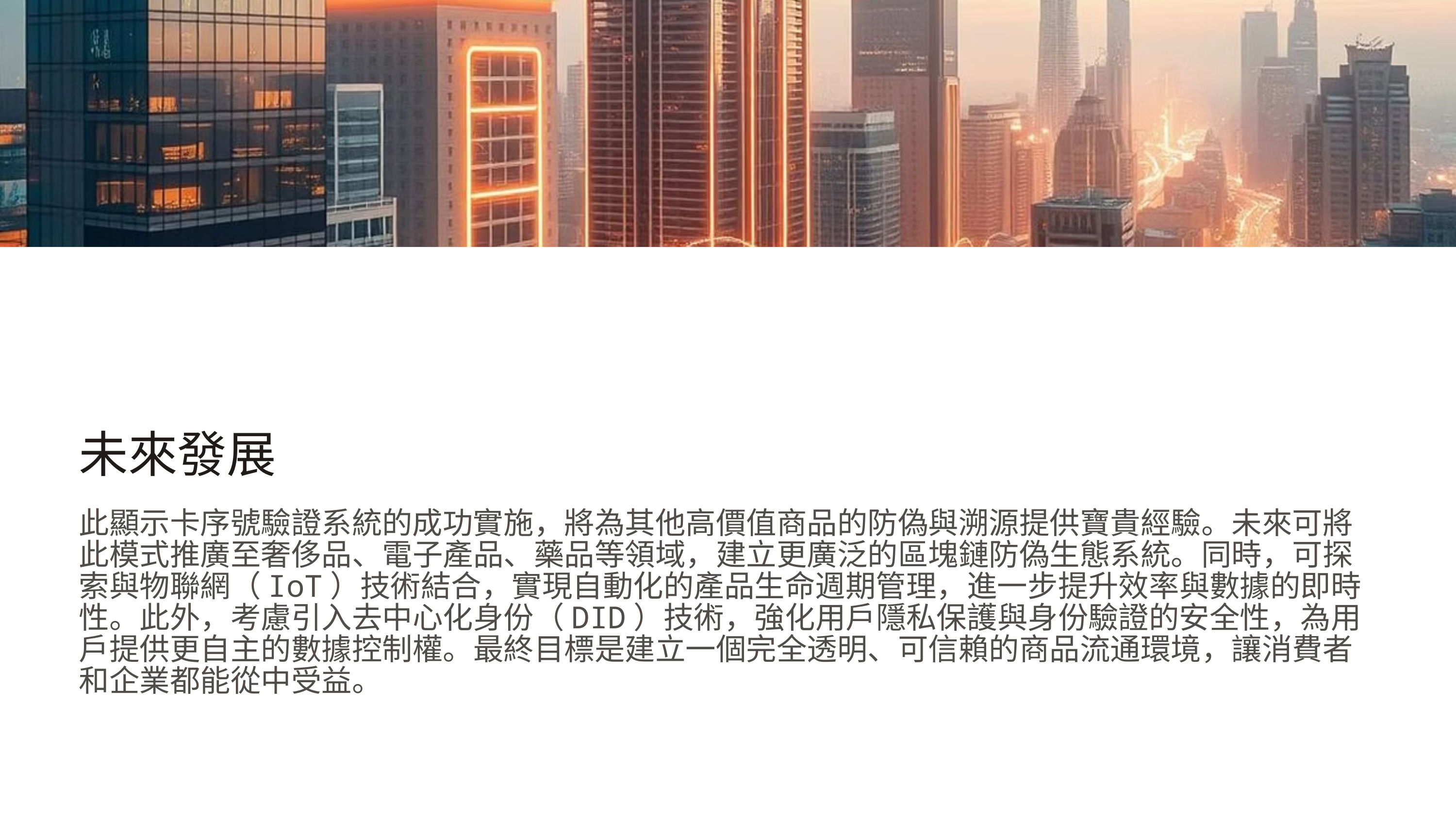

未來發展
此顯示卡序號驗證系統的成功實施，將為其他高價值商品的防偽與溯源提供寶貴經驗。未來可將此模式推廣至奢侈品、電子產品、藥品等領域，建立更廣泛的區塊鏈防偽生態系統。同時，可探索與物聯網（IoT）技術結合，實現自動化的產品生命週期管理，進一步提升效率與數據的即時性。此外，考慮引入去中心化身份（DID）技術，強化用戶隱私保護與身份驗證的安全性，為用戶提供更自主的數據控制權。最終目標是建立一個完全透明、可信賴的商品流通環境，讓消費者和企業都能從中受益。